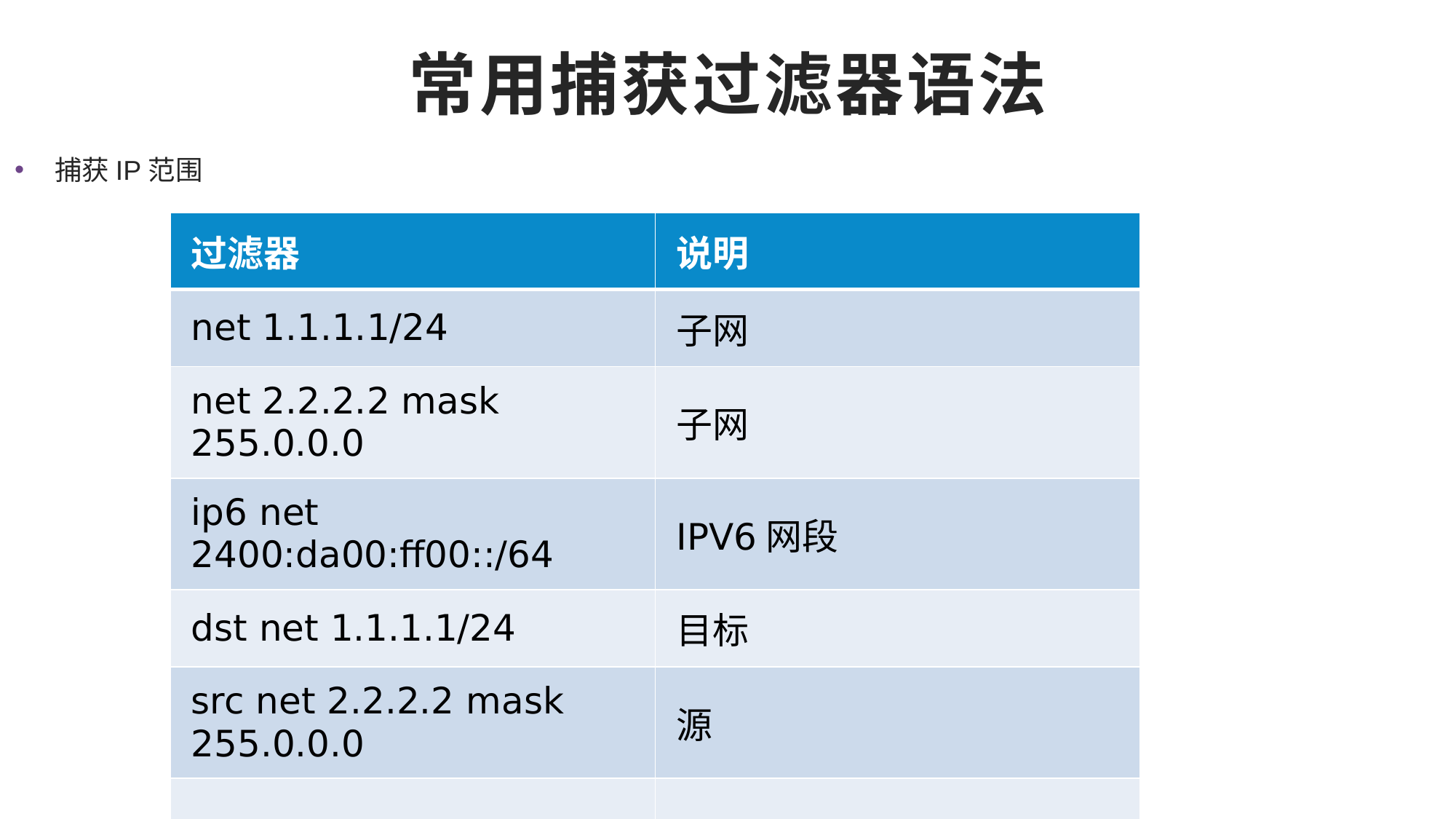

# 常用捕获过滤器语法
 捕获IP范围
| 过滤器 | 说明 |
| --- | --- |
| net 1.1.1.1/24 | 子网 |
| net 2.2.2.2 mask 255.0.0.0 | 子网 |
| ip6 net 2400:da00:ff00::/64 | IPV6网段 |
| dst net 1.1.1.1/24 | 目标 |
| src net 2.2.2.2 mask 255.0.0.0 | 源 |
|  |  |